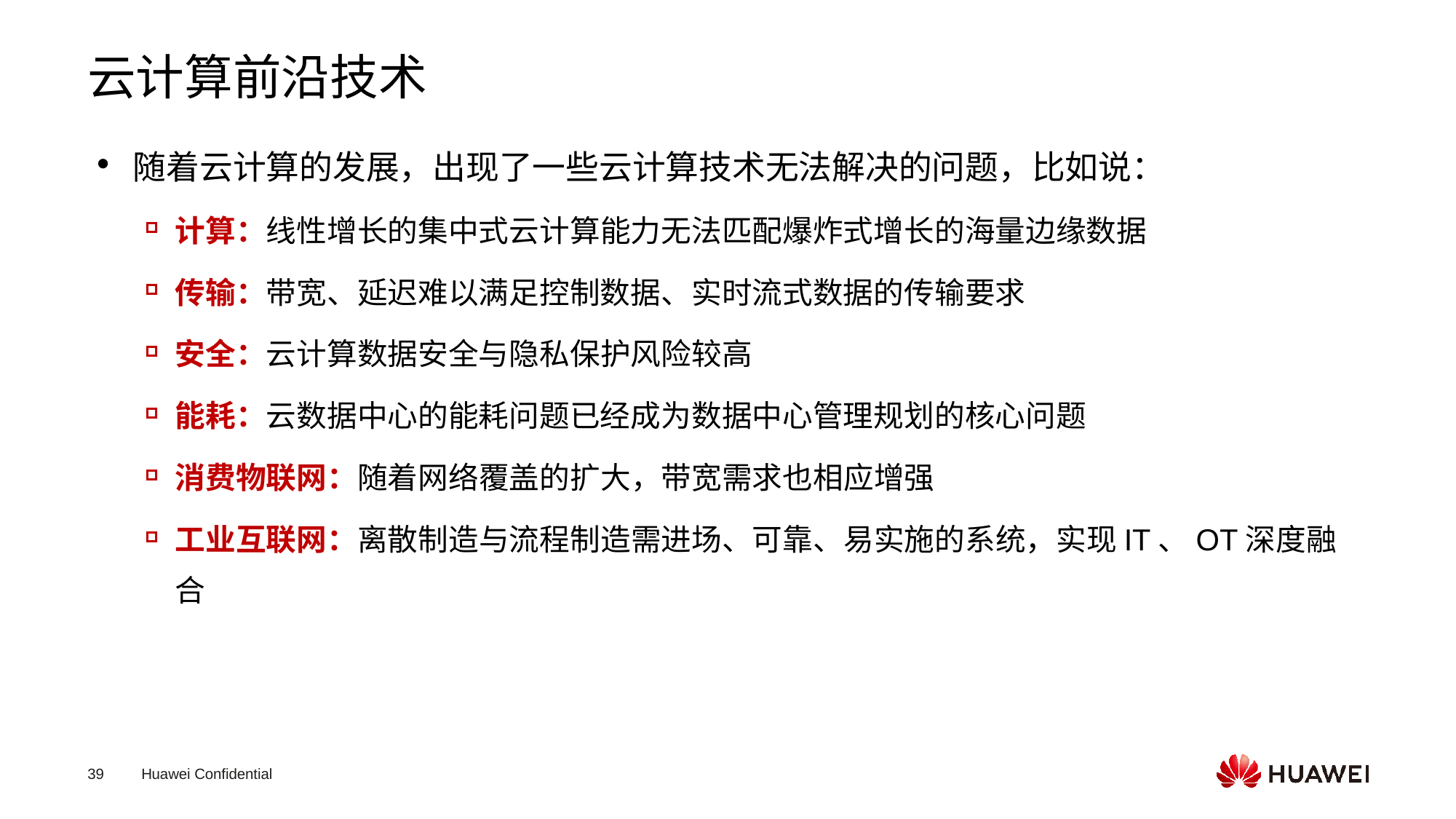

# 云计算前沿技术
随着云计算的发展，出现了一些云计算技术无法解决的问题，比如说：
计算：线性增长的集中式云计算能力无法匹配爆炸式增长的海量边缘数据
传输：带宽、延迟难以满足控制数据、实时流式数据的传输要求
安全：云计算数据安全与隐私保护风险较高
能耗：云数据中心的能耗问题已经成为数据中心管理规划的核心问题
消费物联网：随着网络覆盖的扩大，带宽需求也相应增强
工业互联网：离散制造与流程制造需进场、可靠、易实施的系统，实现IT、OT深度融合